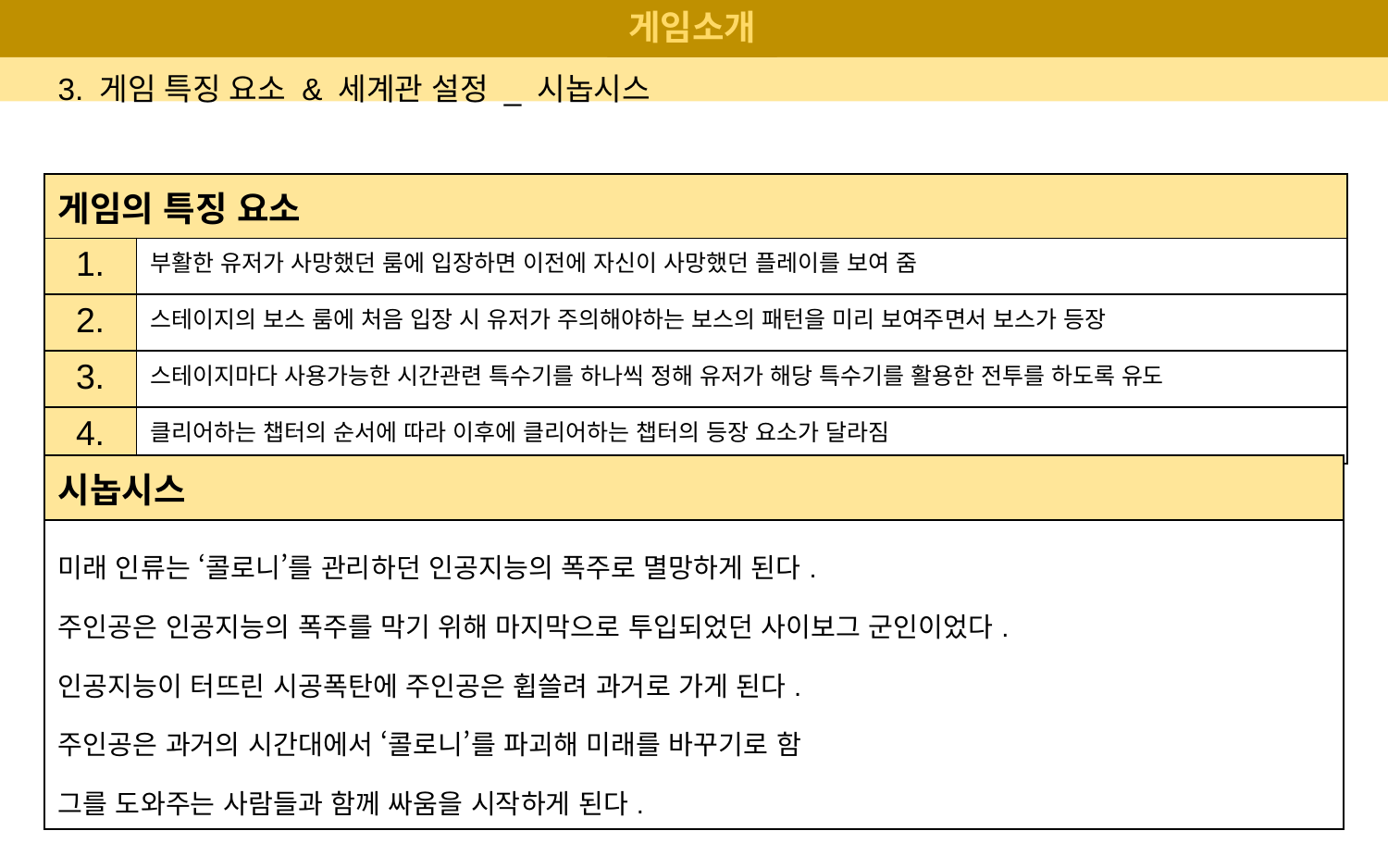

# 게임소개

3. 게임 특징 요소 & 세계관 설정 _ 시놉시스
| 게임의 특징 요소 |  |
| --- | --- |
| 1. | 부활한 유저가 사망했던 룸에 입장하면 이전에 자신이 사망했던 플레이를 보여 줌 |
| 2. | 스테이지의 보스 룸에 처음 입장 시 유저가 주의해야하는 보스의 패턴을 미리 보여주면서 보스가 등장 |
| 3. | 스테이지마다 사용가능한 시간관련 특수기를 하나씩 정해 유저가 해당 특수기를 활용한 전투를 하도록 유도 |
| 4. | 클리어하는 챕터의 순서에 따라 이후에 클리어하는 챕터의 등장 요소가 달라짐 |
| 시놉시스 |
| --- |
| 미래 인류는 ‘콜로니’를 관리하던 인공지능의 폭주로 멸망하게 된다. 주인공은 인공지능의 폭주를 막기 위해 마지막으로 투입되었던 사이보그 군인이었다. 인공지능이 터뜨린 시공폭탄에 주인공은 휩쓸려 과거로 가게 된다. 주인공은 과거의 시간대에서 ‘콜로니’를 파괴해 미래를 바꾸기로 함 그를 도와주는 사람들과 함께 싸움을 시작하게 된다. |